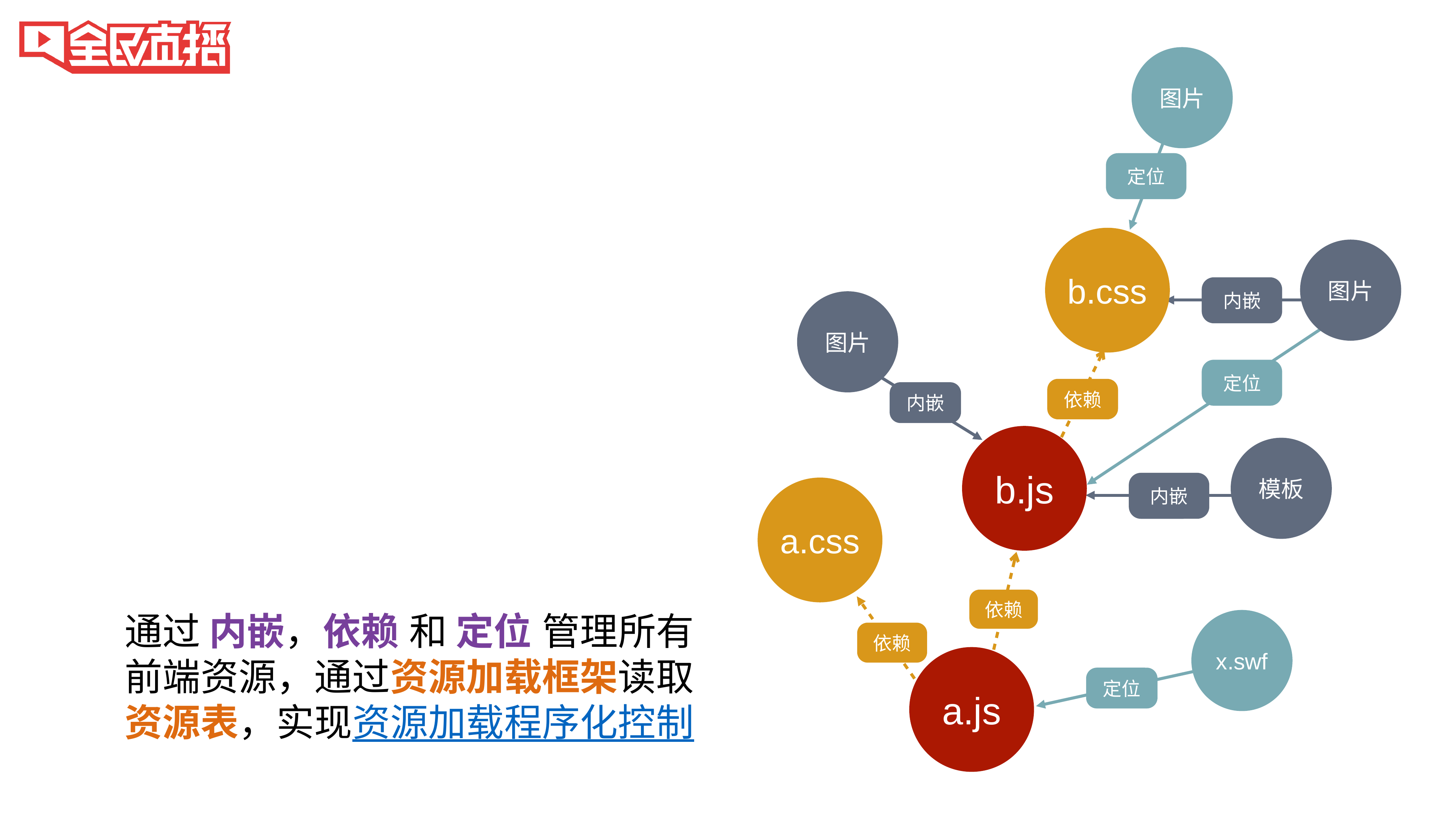

图片

定位
b.css
图片
内嵌
图片

定位

依赖
内嵌
b.js
模板
内嵌
a.css

依赖

x.swf
依赖
a.js
定位

通过 内嵌，依赖 和 定位 管理所有前端资源，通过资源加载框架读取资源表，实现资源加载程序化控制